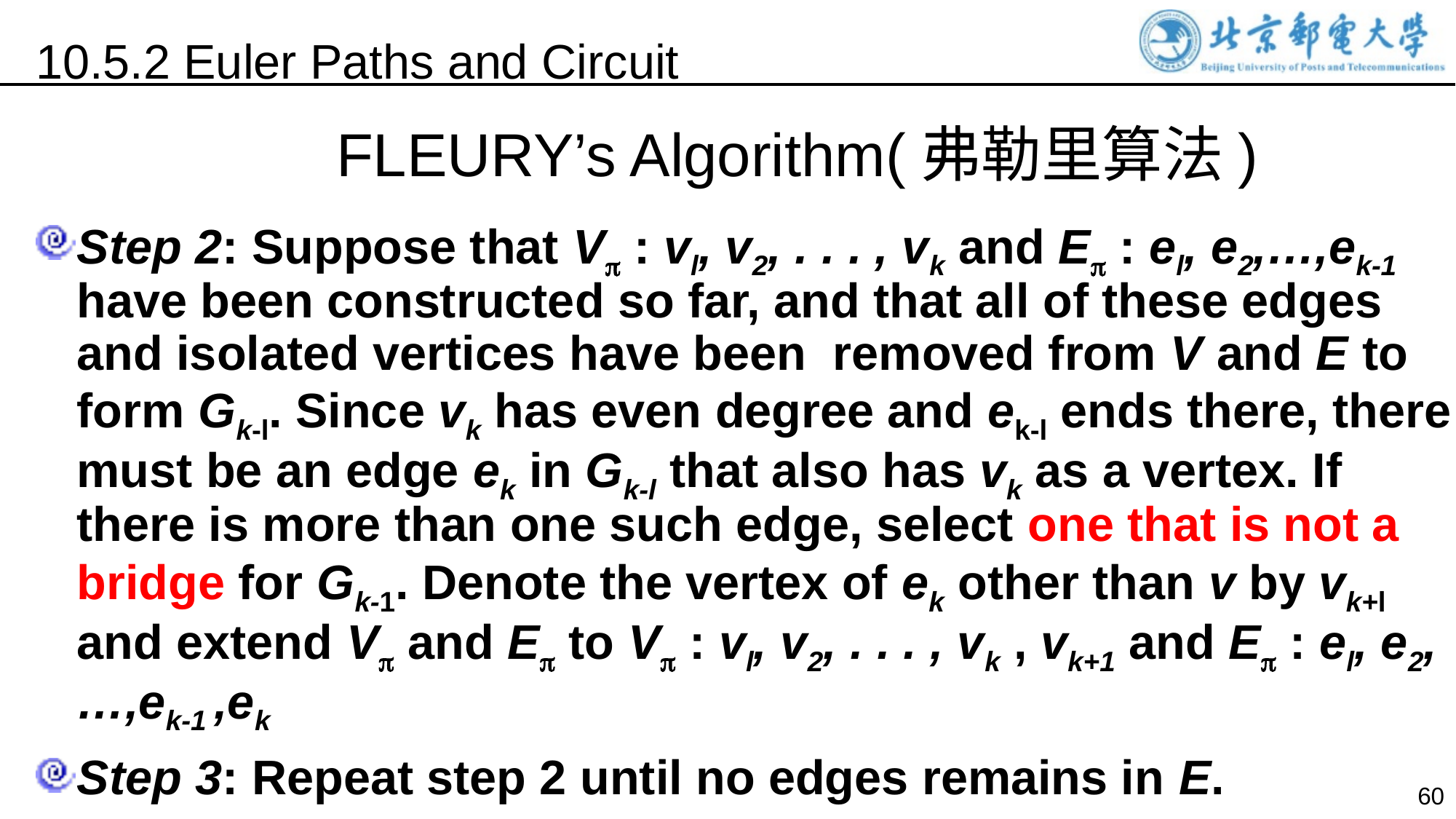

10.5.2 Euler Paths and Circuit
FLEURY’s Algorithm(弗勒里算法)
Step 2: Suppose that Vπ : vl, v2, . . . , vk and Eπ : el, e2,…,ek-1 have been constructed so far, and that all of these edges and isolated vertices have been  removed from V and E to form Gk-l. Since vk has even degree and ek-l ends there, there must be an edge ek in Gk-l that also has vk as a vertex. If there is more than one such edge, select one that is not a bridge for Gk-1. Denote the vertex of ek other than v by vk+l and extend Vπ and Eπ to Vπ : vl, v2, . . . , vk , vk+1 and Eπ : el, e2,…,ek-1 ,ek
Step 3: Repeat step 2 until no edges remains in E.